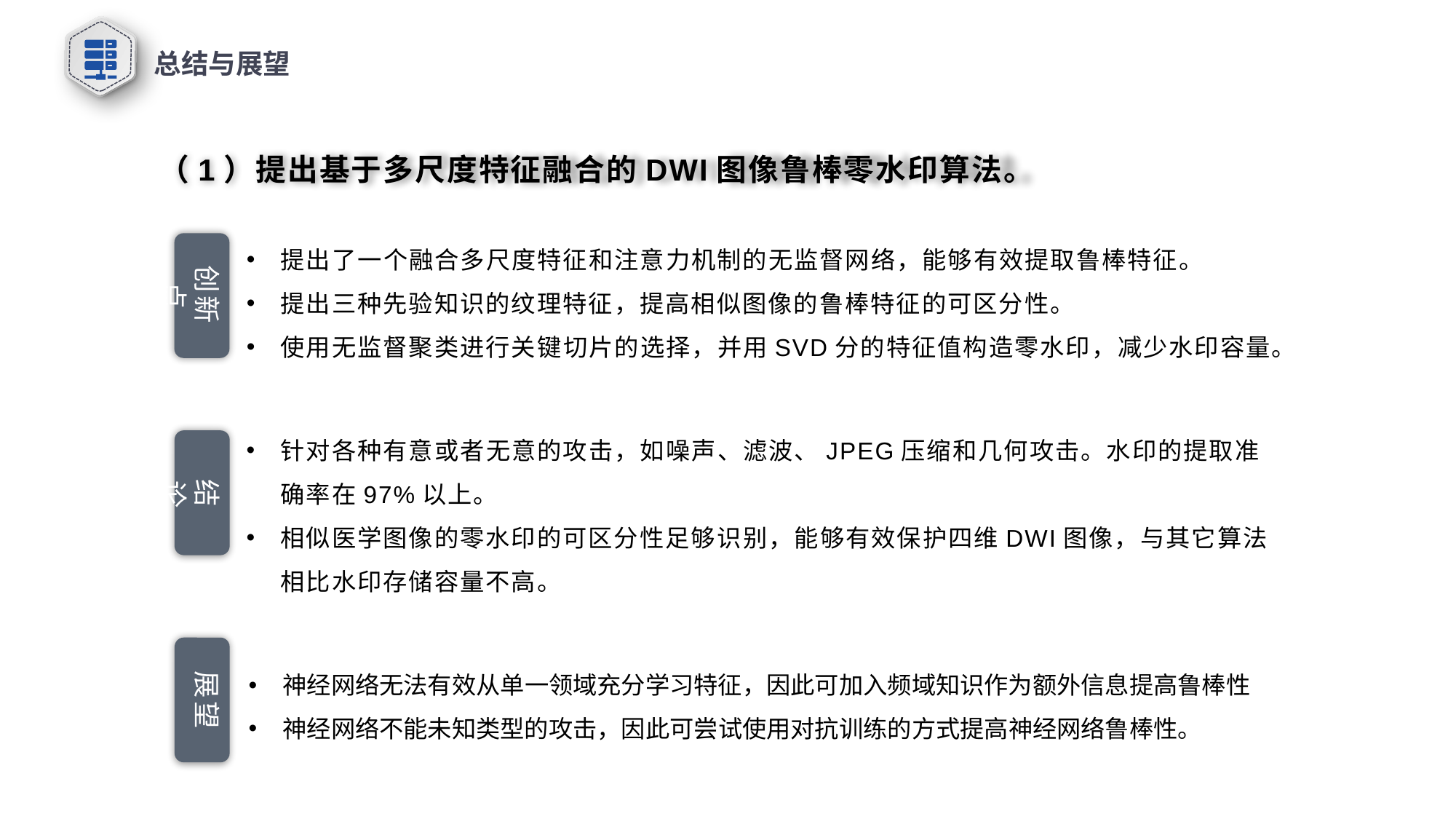

总结与展望

 （1）提出基于多尺度特征融合的DWI图像鲁棒零水印算法。
提出了一个融合多尺度特征和注意力机制的无监督网络，能够有效提取鲁棒特征。
提出三种先验知识的纹理特征，提高相似图像的鲁棒特征的可区分性。
使用无监督聚类进行关键切片的选择，并用SVD分的特征值构造零水印，减少水印容量。

创新点
针对各种有意或者无意的攻击，如噪声、滤波、JPEG压缩和几何攻击。水印的提取准确率在97%以上。
相似医学图像的零水印的可区分性足够识别，能够有效保护四维DWI图像，与其它算法相比水印存储容量不高。

结论

神经网络无法有效从单一领域充分学习特征，因此可加入频域知识作为额外信息提高鲁棒性
神经网络不能未知类型的攻击，因此可尝试使用对抗训练的方式提高神经网络鲁棒性。
展望